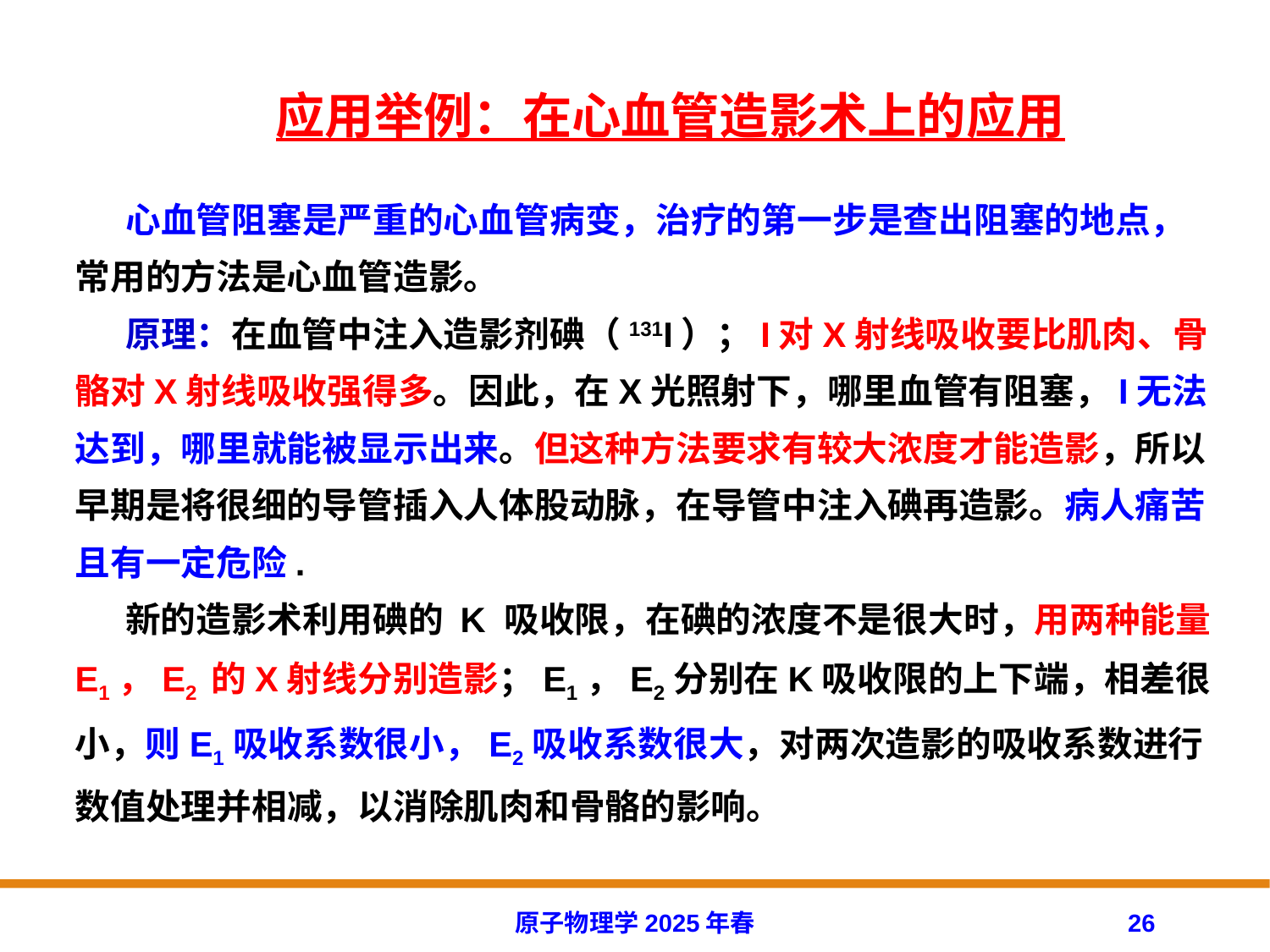

应用举例：在心血管造影术上的应用

心血管阻塞是严重的心血管病变，治疗的第一步是查出阻塞的地点，常用的方法是心血管造影。
原理：在血管中注入造影剂碘（131I）；I对X射线吸收要比肌肉、骨骼对X射线吸收强得多。因此，在X光照射下，哪里血管有阻塞，I无法达到，哪里就能被显示出来。但这种方法要求有较大浓度才能造影，所以早期是将很细的导管插入人体股动脉，在导管中注入碘再造影。病人痛苦且有一定危险.
新的造影术利用碘的 K 吸收限，在碘的浓度不是很大时，用两种能量E1，E2 的X射线分别造影；E1，E2分别在K吸收限的上下端，相差很小，则E1吸收系数很小，E2吸收系数很大，对两次造影的吸收系数进行数值处理并相减，以消除肌肉和骨骼的影响。
原子物理学2025年春
26